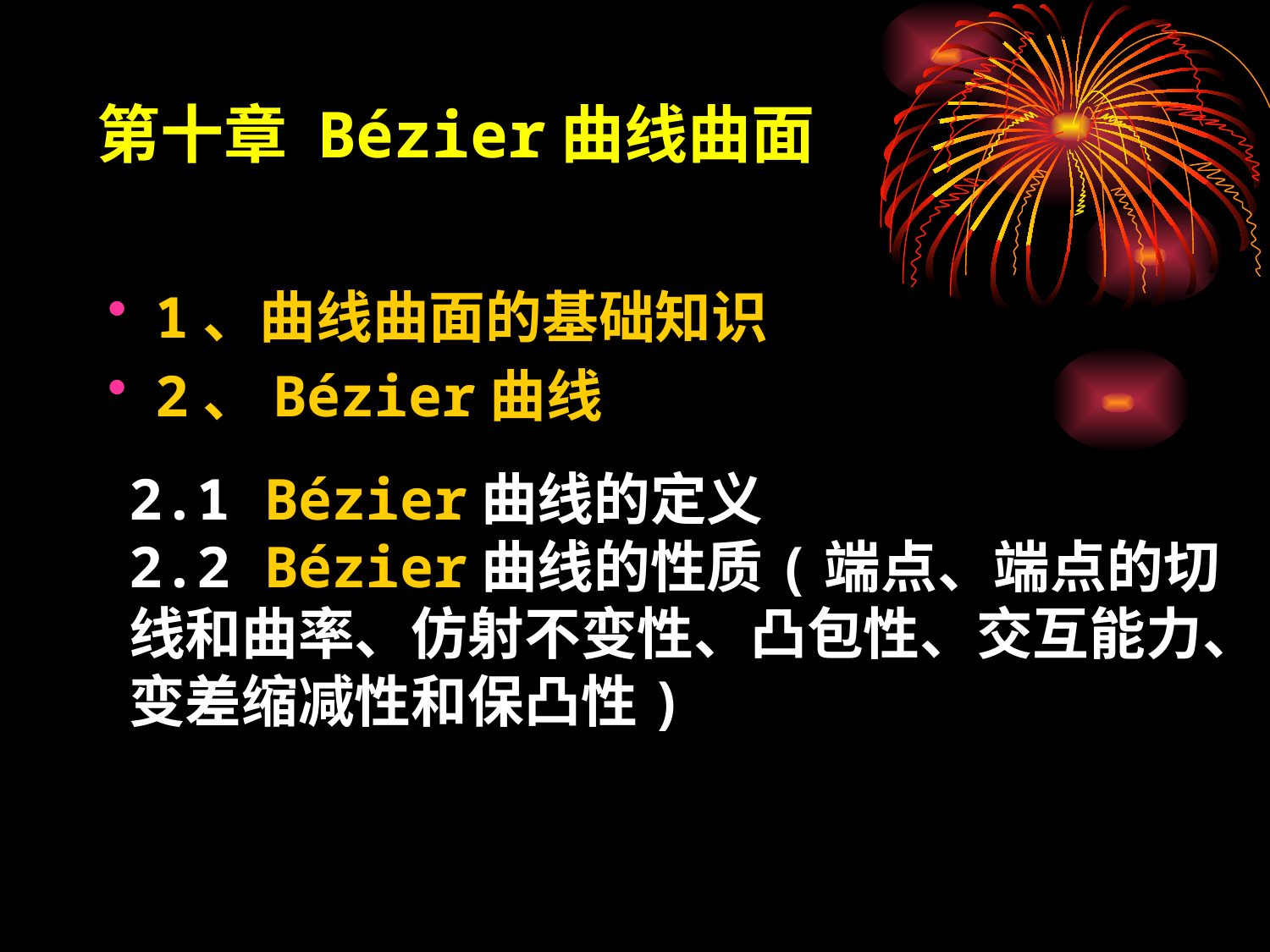

# 第十章 Bézier曲线曲面
1、曲线曲面的基础知识
2、Bézier曲线
2.1 Bézier曲线的定义
2.2 Bézier曲线的性质(端点、端点的切线和曲率、仿射不变性、凸包性、交互能力、变差缩减性和保凸性)